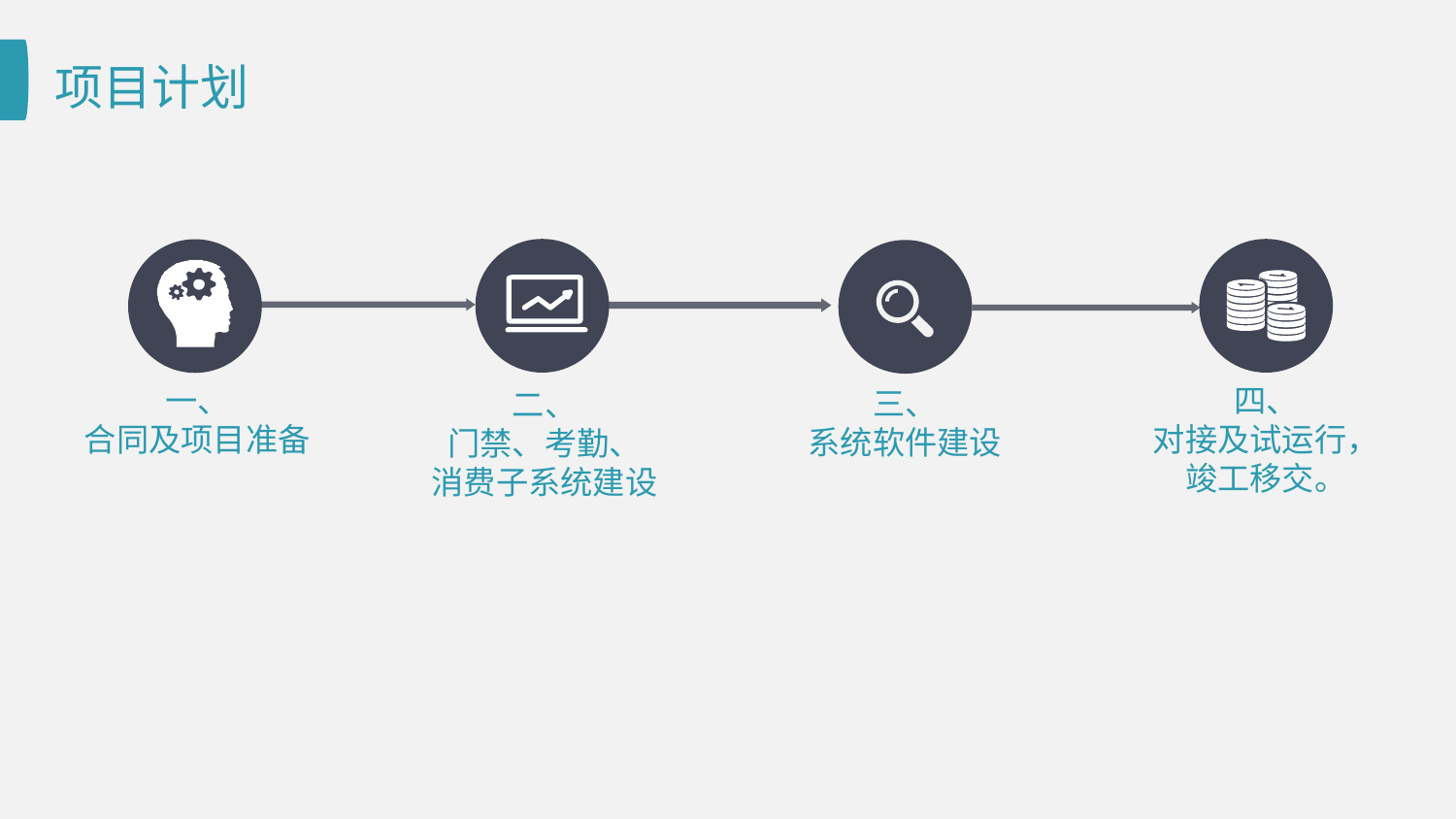

# 项目计划

一、
合同及项目准备
四、
对接及试运行，
竣工移交。
三、
系统软件建设
二、
门禁、考勤、
消费子系统建设